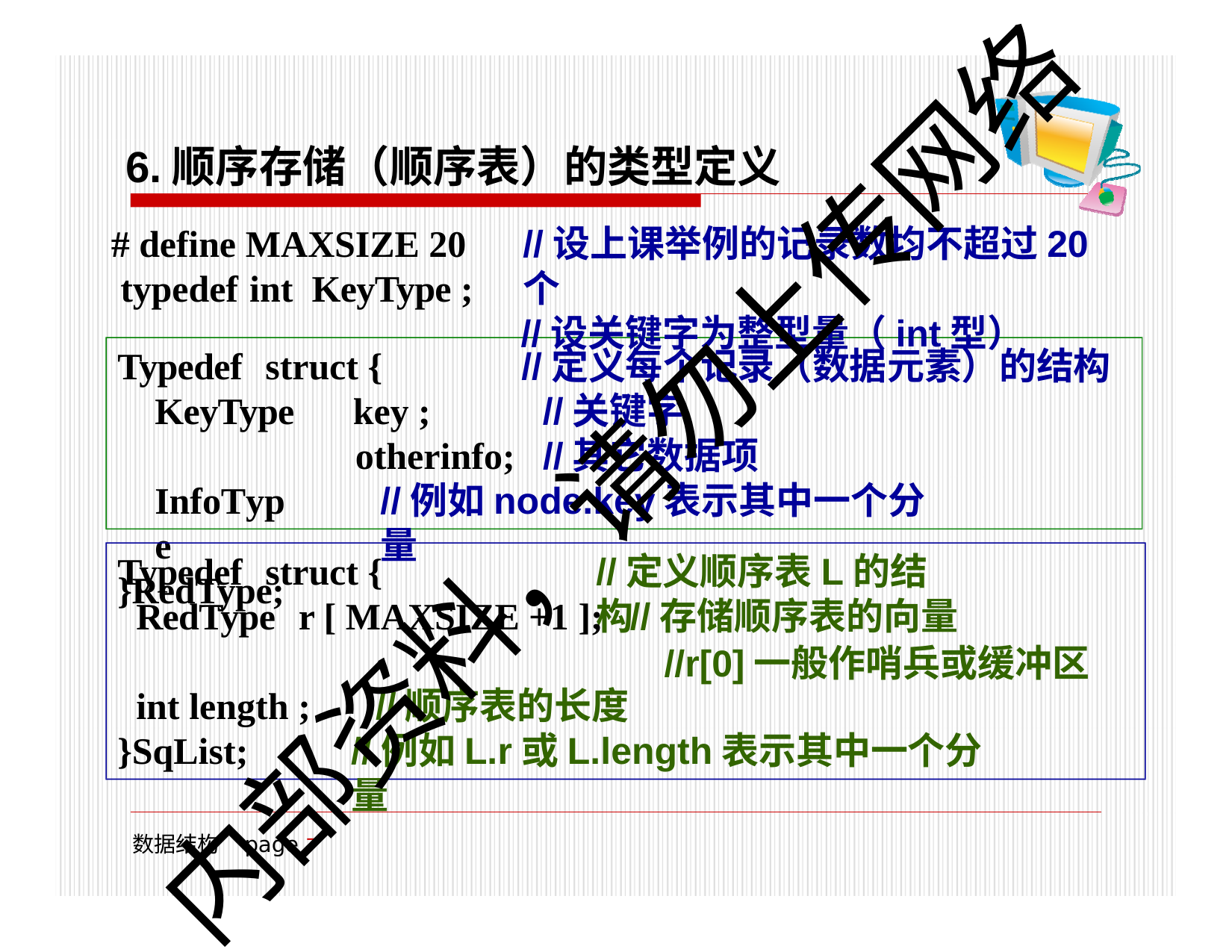

# 6.顺序存储（顺序表）的类型定义

# define MAXSIZE 20  typedef	int	KeyType ;
//设上课举例的记录数均不超过20个
//设关键字为整型量（int型）

Typedef	struct {
//定义每个记录（数据元素）的结构
//关键字
//其它数据项
KeyType  InfoType
}RedType;
key ;  otherinfo;
内部资料，请勿上传网络
//例如node.key表示其中一个分量

Typedef	struct {
//定义顺序表L的结构
RedType	r [ MAXSIZE +1 ];
//存储顺序表的向量
//r[0]一般作哨兵或缓冲区
int length ;
}SqList;
//顺序表的长度
//例如L.r或L.length表示其中一个分量

数据结构	page 7